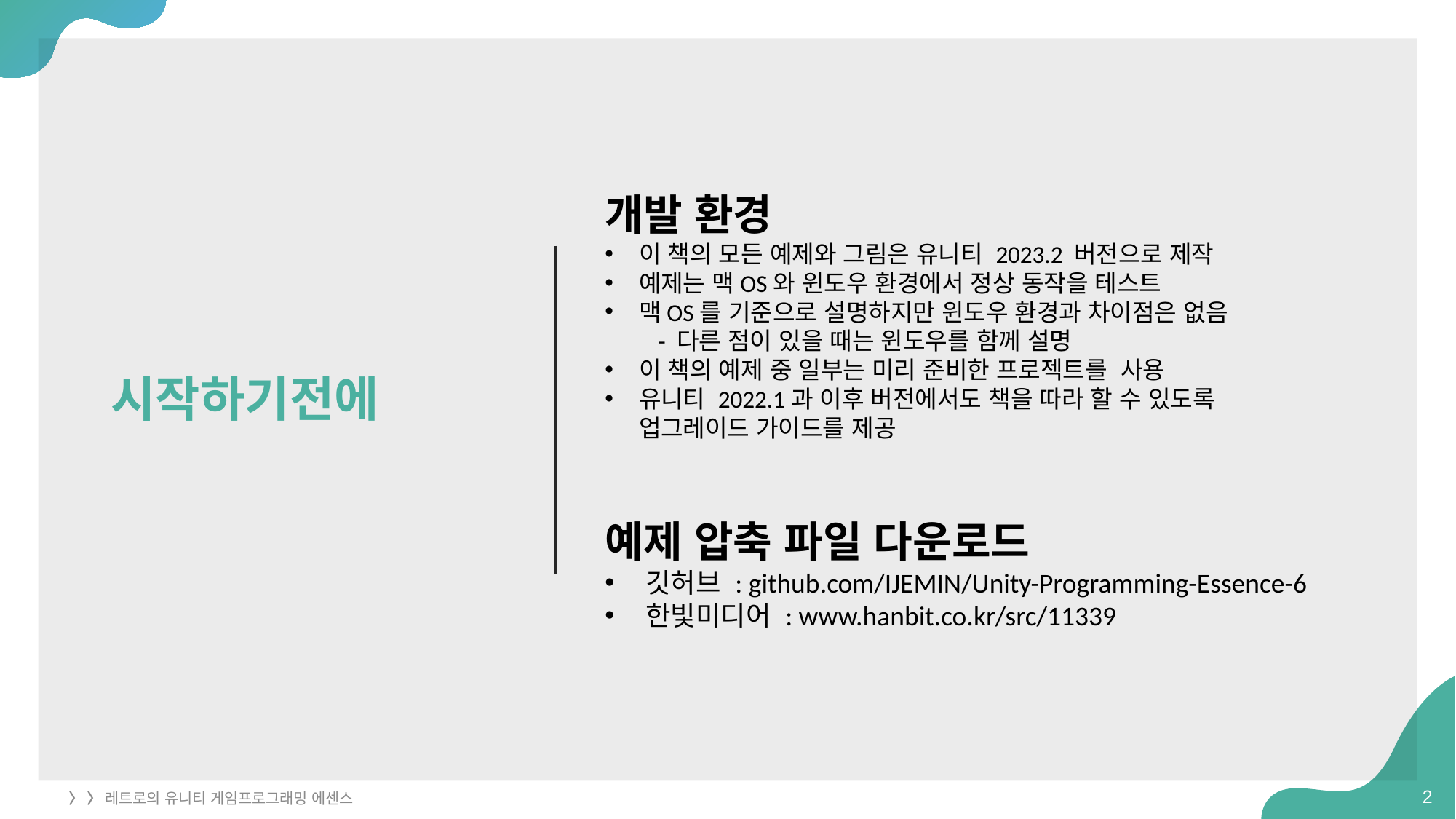

# 시작하기전에
개발 환경
이 책의 모든 예제와 그림은 유니티 2023.2 버전으로 제작
예제는 맥OS와 윈도우 환경에서 정상 동작을 테스트
맥OS를 기준으로 설명하지만 윈도우 환경과 차이점은 없음
  - 다른 점이 있을 때는 윈도우를 함께 설명
이 책의 예제 중 일부는 미리 준비한 프로젝트를  사용
유니티 2022.1과 이후 버전에서도 책을 따라 할 수 있도록
업그레이드 가이드를 제공

예제 압축 파일 다운로드
깃허브 : github.com/IJEMIN/Unity-Programming-Essence-6
한빛미디어 : www.hanbit.co.kr/src/11339
2
〉 〉 레트로의 유니티 게임프로그래밍 에센스